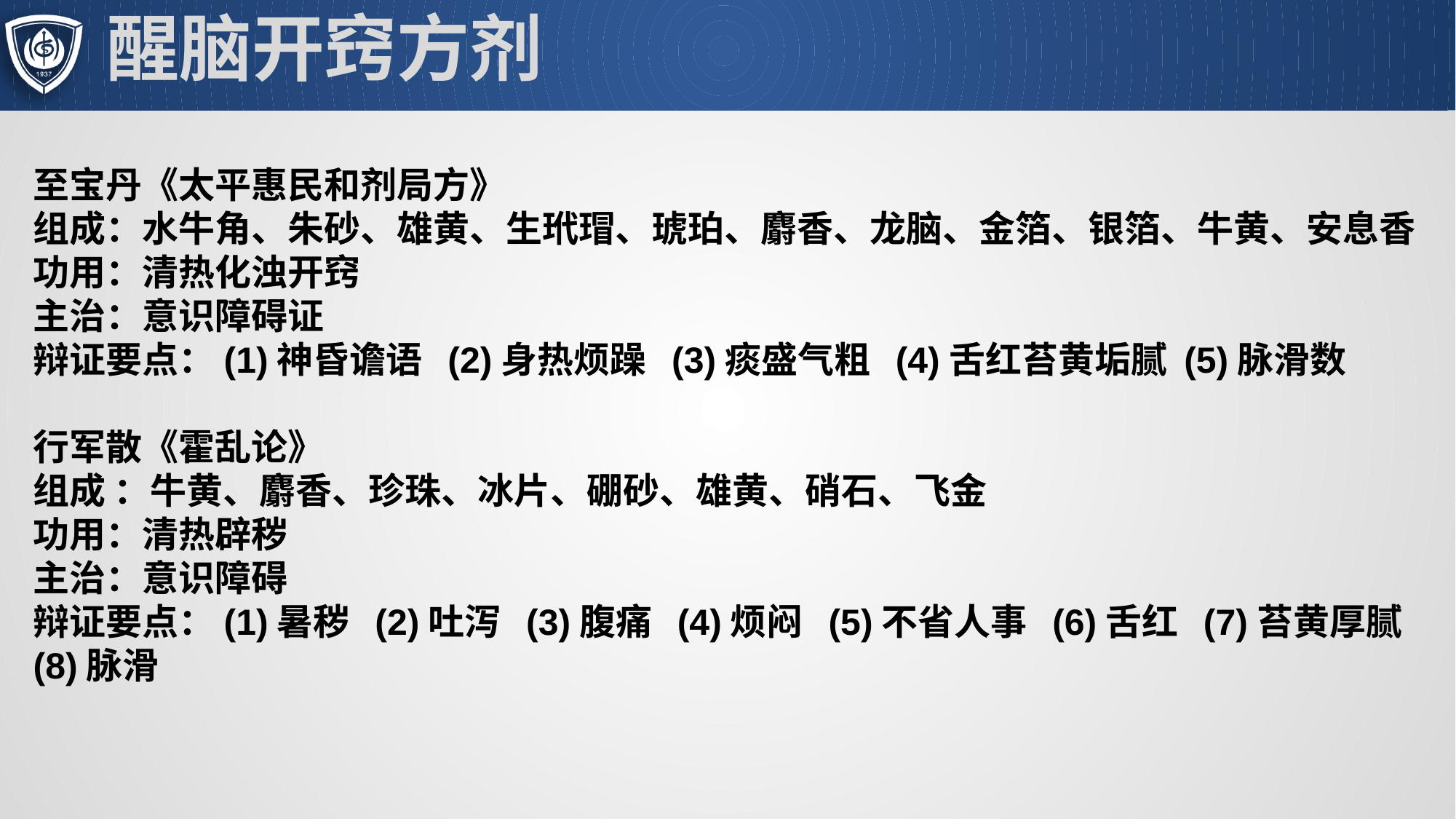

# 醒脑开窍方剂
至宝丹《太平惠民和剂局方》
组成：水牛角、朱砂、雄黄、生玳瑁、琥珀、麝香、龙脑、金箔、银箔、牛黄、安息香
功用：清热化浊开窍
主治：意识障碍证
辩证要点：(1)神昏谵语  (2)身热烦躁  (3)痰盛气粗  (4)舌红苔黄垢腻 (5)脉滑数

行军散《霍乱论》
组成 ：牛黄、麝香、珍珠、冰片、硼砂、雄黄、硝石、飞金
功用：清热辟秽
主治：意识障碍
辩证要点：(1)暑秽  (2)吐泻  (3)腹痛  (4)烦闷  (5)不省人事  (6)舌红  (7)苔黄厚腻  (8)脉滑